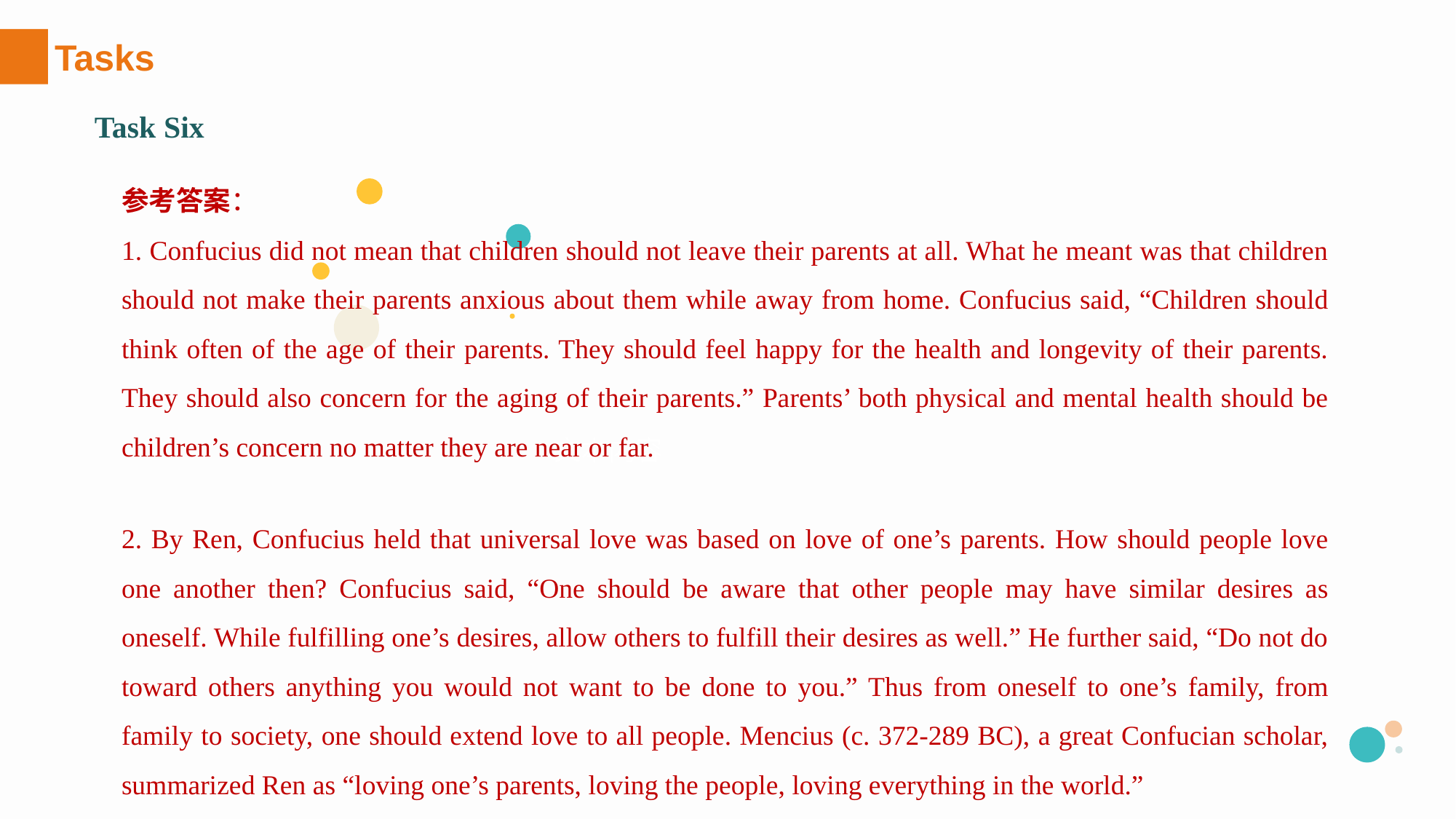

Tasks
Task Six
参考答案：
1. Confucius did not mean that children should not leave their parents at all. What he meant was that children should not make their parents anxious about them while away from home. Confucius said, “Children should think often of the age of their parents. They should feel happy for the health and longevity of their parents. They should also concern for the aging of their parents.” Parents’ both physical and mental health should be children’s concern no matter they are near or far.

文本内容
2. By Ren, Confucius held that universal love was based on love of one’s parents. How should people love one another then? Confucius said, “One should be aware that other people may have similar desires as oneself. While fulfilling one’s desires, allow others to fulfill their desires as well.” He further said, “Do not do toward others anything you would not want to be done to you.” Thus from oneself to one’s family, from family to society, one should extend love to all people. Mencius (c. 372-289 BC), a great Confucian scholar, summarized Ren as “loving one’s parents, loving the people, loving everything in the world.”